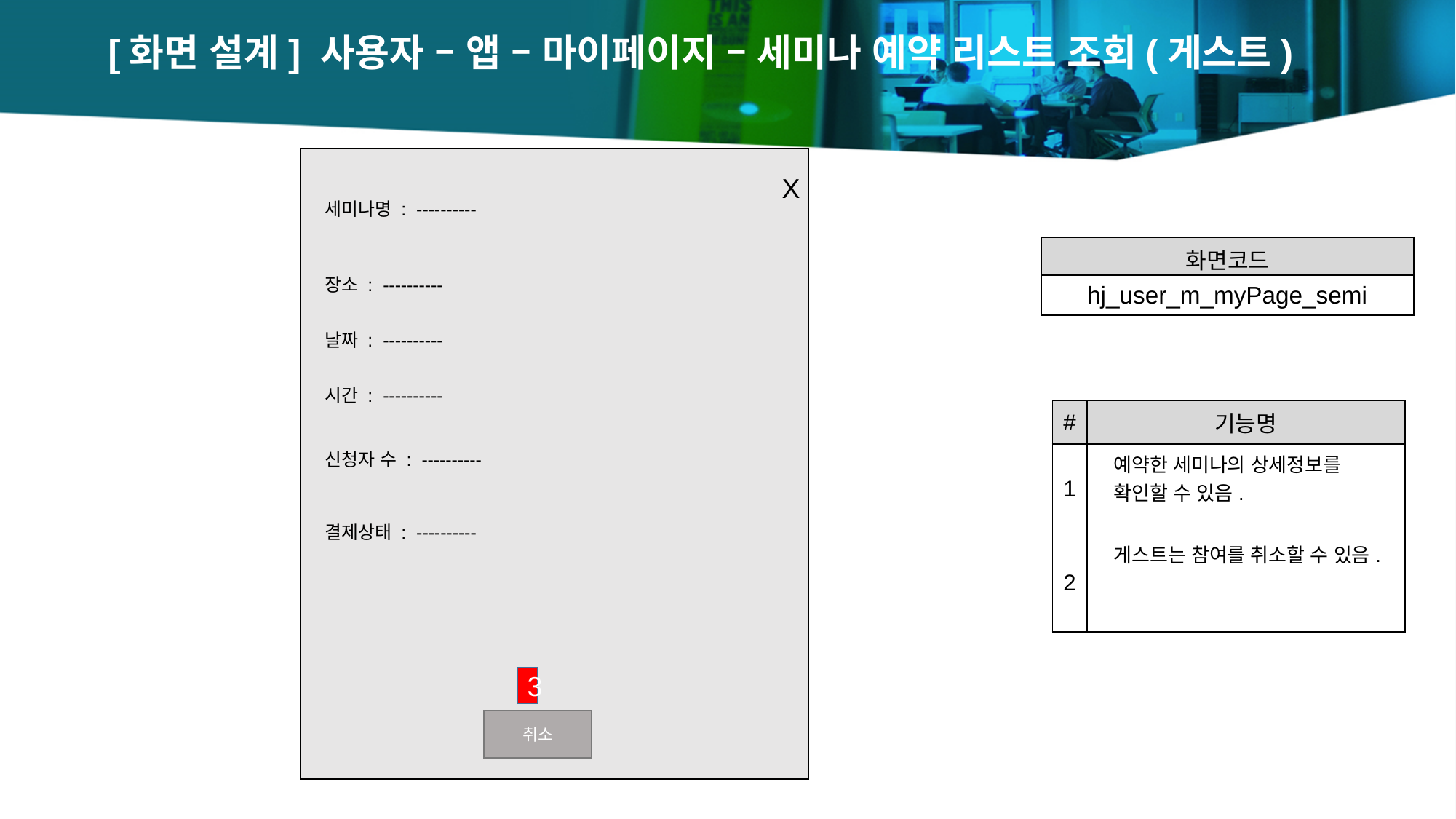

[화면 설계] 사용자 – 앱 – 마이페이지 – 세미나 예약 리스트 조회(게스트)

X
세미나명 :  ----------
장소 :  ----------
날짜 :  ----------
시간 :  ----------
신청자 수 :  ----------
결제상태 :  ----------
3
취소
| 화면코드 |
| --- |
| hj\_user\_m\_myPage\_semi |
| # | 기능명 |
| --- | --- |
| 1 | 예약한 세미나의 상세정보를 확인할 수 있음. |
| 2 | 게스트는 참여를 취소할 수 있음. |